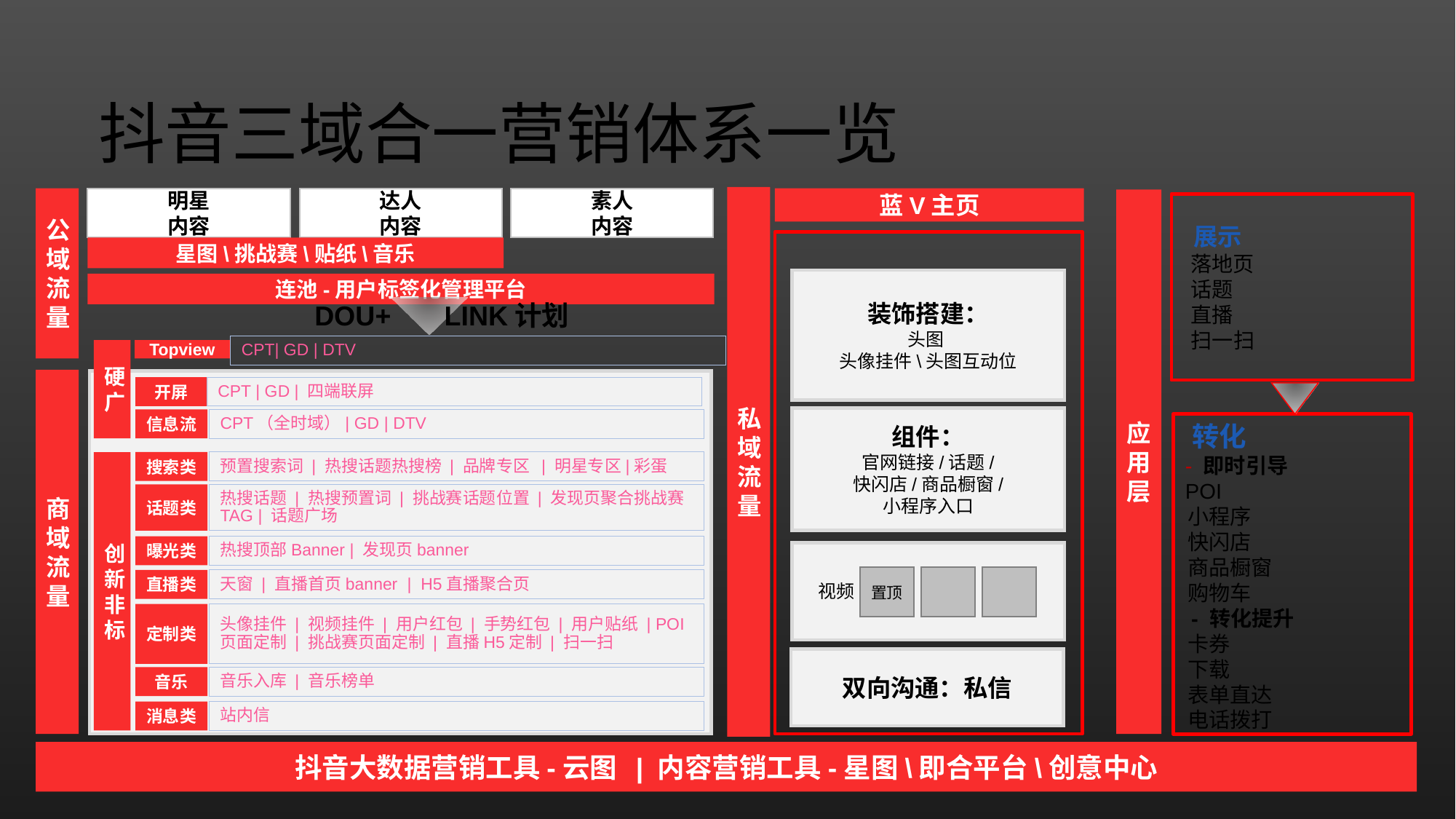

抖音三域合一营销体系一览
私域
流量
公域
流量
明星
内容
达人
内容
素人
内容
蓝V主页
应用层
   展示
   落地页
   话题
   直播
   扫一扫

  转化
  - 即时引导
  POI
  小程序
  快闪店
  商品橱窗
  购物车
   - 转化提升
  卡券
  下载
  表单直达
  电话拨打

星图\挑战赛\贴纸\音乐
装饰搭建：
头图
头像挂件\头图互动位
组件：
官网链接/话题/
快闪店/商品橱窗/
小程序入口

置顶

视频
连池-用户标签化管理平台
DOU+       LINK计划

CPT| GD | DTV
Topview
硬广
商域
流量

开屏
CPT | GD | 四端联屏
信息流
CPT（全时域）| GD | DTV
搜索类
预置搜索词 | 热搜话题热搜榜 | 品牌专区  | 明星专区|彩蛋
创新
非标
话题类
热搜话题 | 热搜预置词 | 挑战赛话题位置 | 发现页聚合挑战赛TAG | 话题广场
曝光类
热搜顶部Banner | 发现页banner
直播类
天窗 | 直播首页banner  |  H5直播聚合页
定制类
头像挂件 | 视频挂件 | 用户红包 | 手势红包 | 用户贴纸 | POI页面定制 | 挑战赛页面定制 | 直播H5定制 | 扫一扫
双向沟通：私信
音乐
音乐入库 | 音乐榜单
消息类
站内信
抖音大数据营销工具-云图  | 内容营销工具-星图\即合平台\创意中心